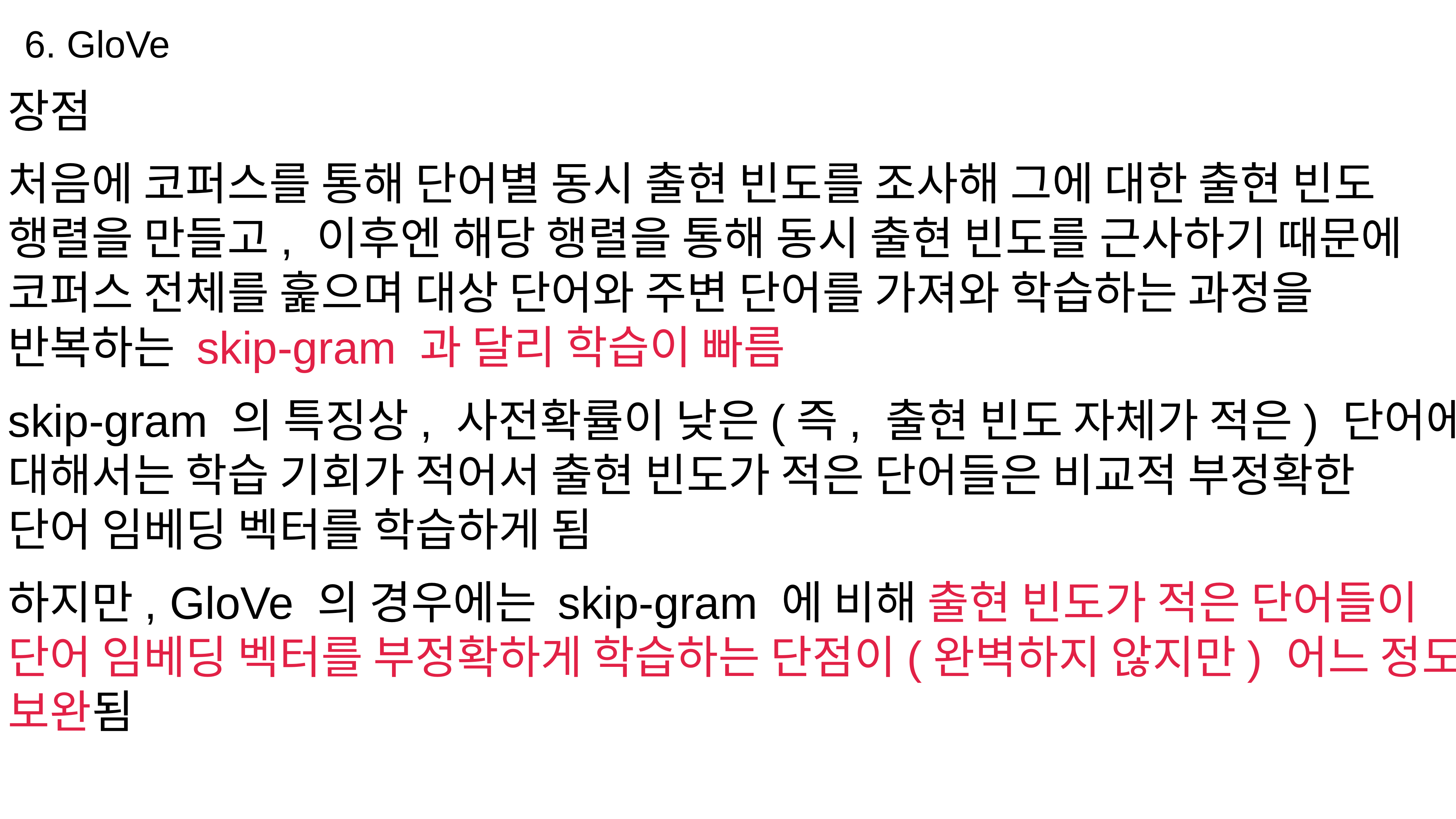

6. GloVe
장점
처음에 코퍼스를 통해 단어별 동시 출현 빈도를 조사해 그에 대한 출현 빈도
행렬을 만들고, 이후엔 해당 행렬을 통해 동시 출현 빈도를 근사하기 때문에
코퍼스 전체를 훑으며 대상 단어와 주변 단어를 가져와 학습하는 과정을
반복하는 skip-gram 과 달리 학습이 빠름
skip-gram 의 특징상, 사전확률이 낮은(즉, 출현 빈도 자체가 적은) 단어에
대해서는 학습 기회가 적어서 출현 빈도가 적은 단어들은 비교적 부정확한
단어 임베딩 벡터를 학습하게 됨
하지만, GloVe 의 경우에는 skip-gram 에 비해 출현 빈도가 적은 단어들이
단어 임베딩 벡터를 부정확하게 학습하는 단점이(완벽하지 않지만) 어느 정도
보완됨
37